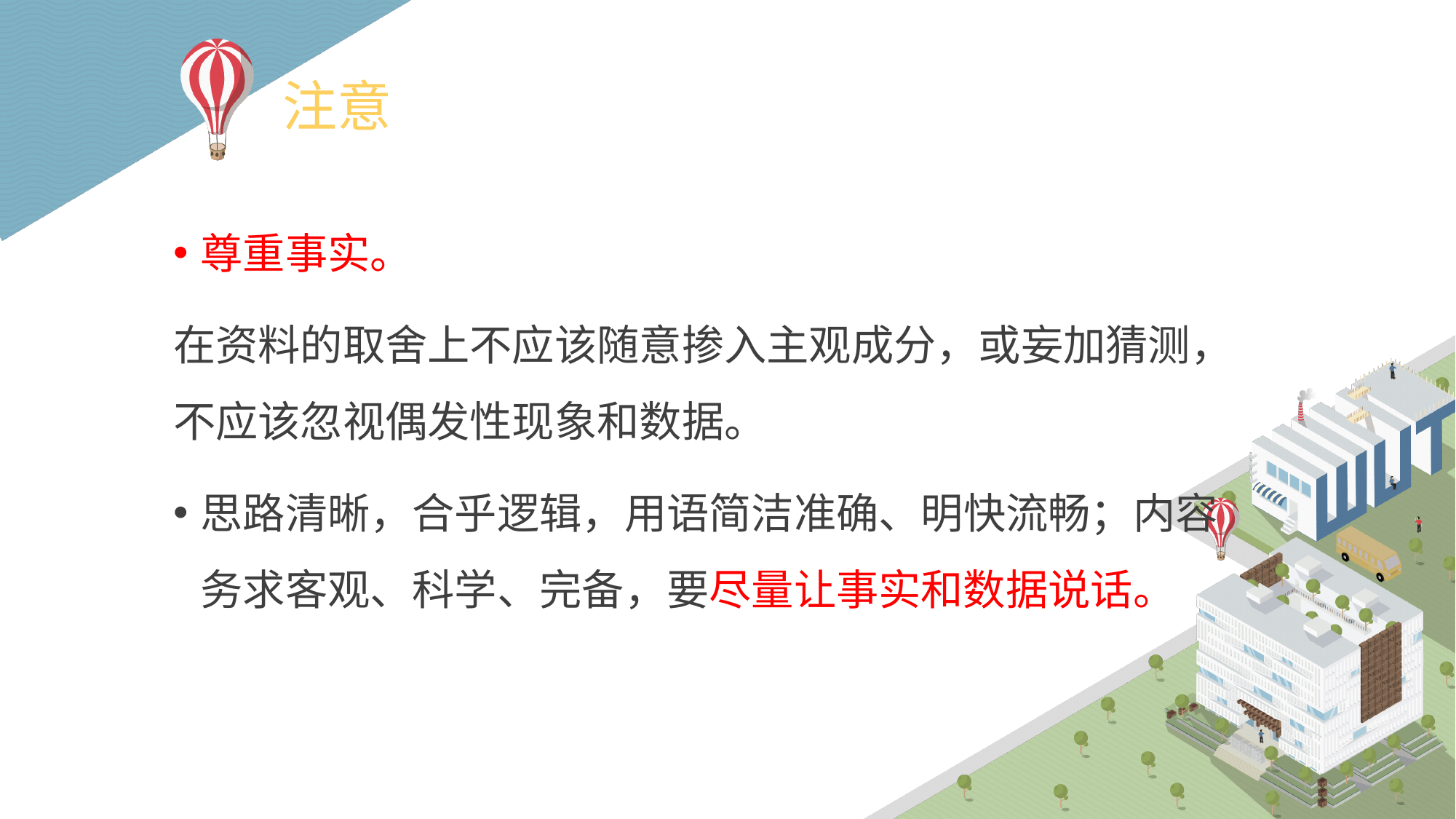

# 注意
尊重事实。
在资料的取舍上不应该随意掺入主观成分，或妄加猜测，不应该忽视偶发性现象和数据。
思路清晰，合乎逻辑，用语简洁准确、明快流畅；内容务求客观、科学、完备，要尽量让事实和数据说话。